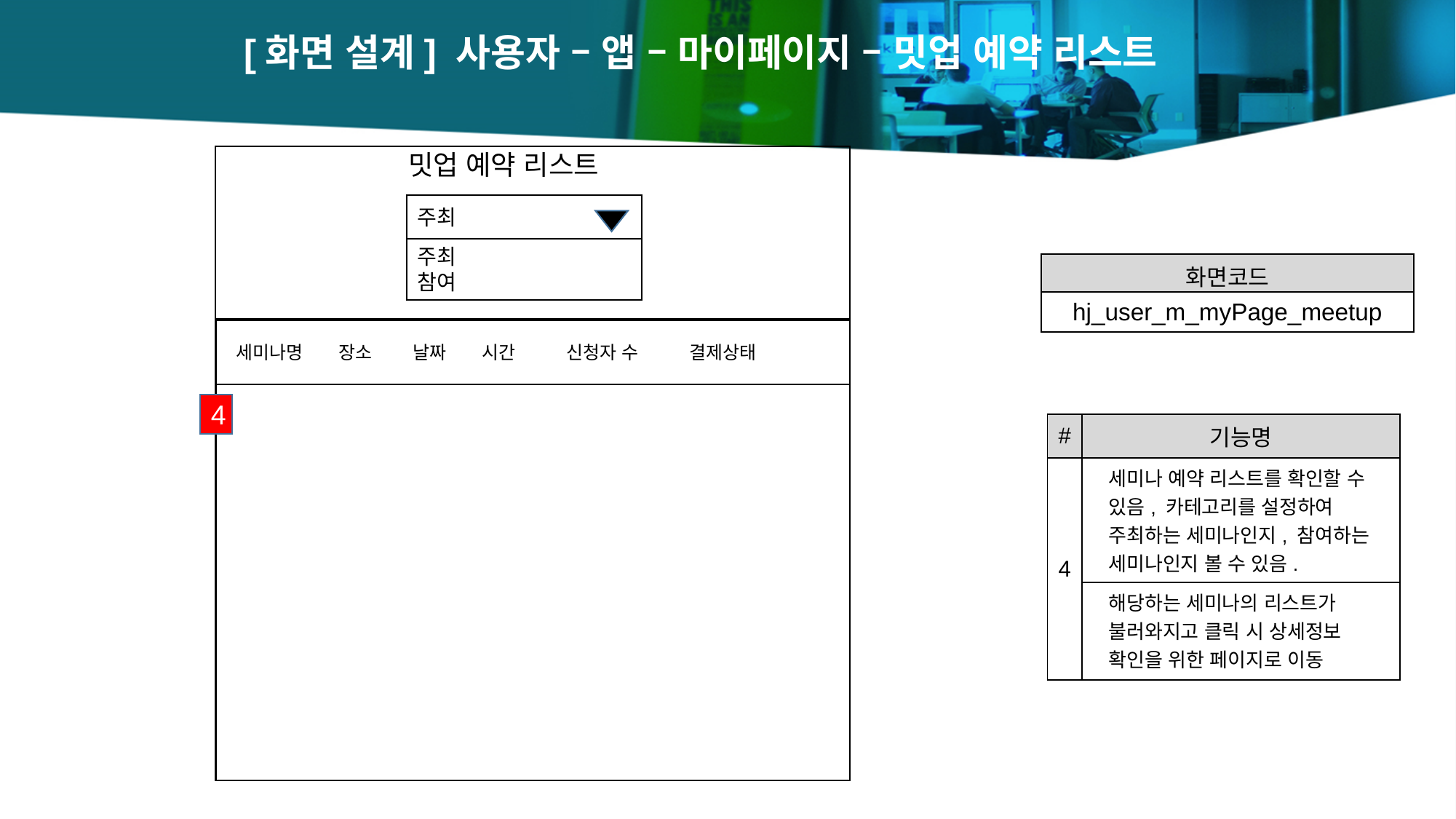

[화면 설계] 사용자 – 앱 – 마이페이지 – 밋업 예약 리스트
밋업 예약 리스트

주최

주최
참여
| 화면코드 |
| --- |
| hj\_user\_m\_myPage\_meetup |

 세미나명       장소        날짜       시간          신청자 수          결제상태
4
| # | 기능명 |
| --- | --- |
| 4 | 세미나 예약 리스트를 확인할 수 있음, 카테고리를 설정하여 주최하는 세미나인지, 참여하는 세미나인지 볼 수 있음. |
|  | 해당하는 세미나의 리스트가 불러와지고 클릭 시 상세정보 확인을 위한 페이지로 이동 |